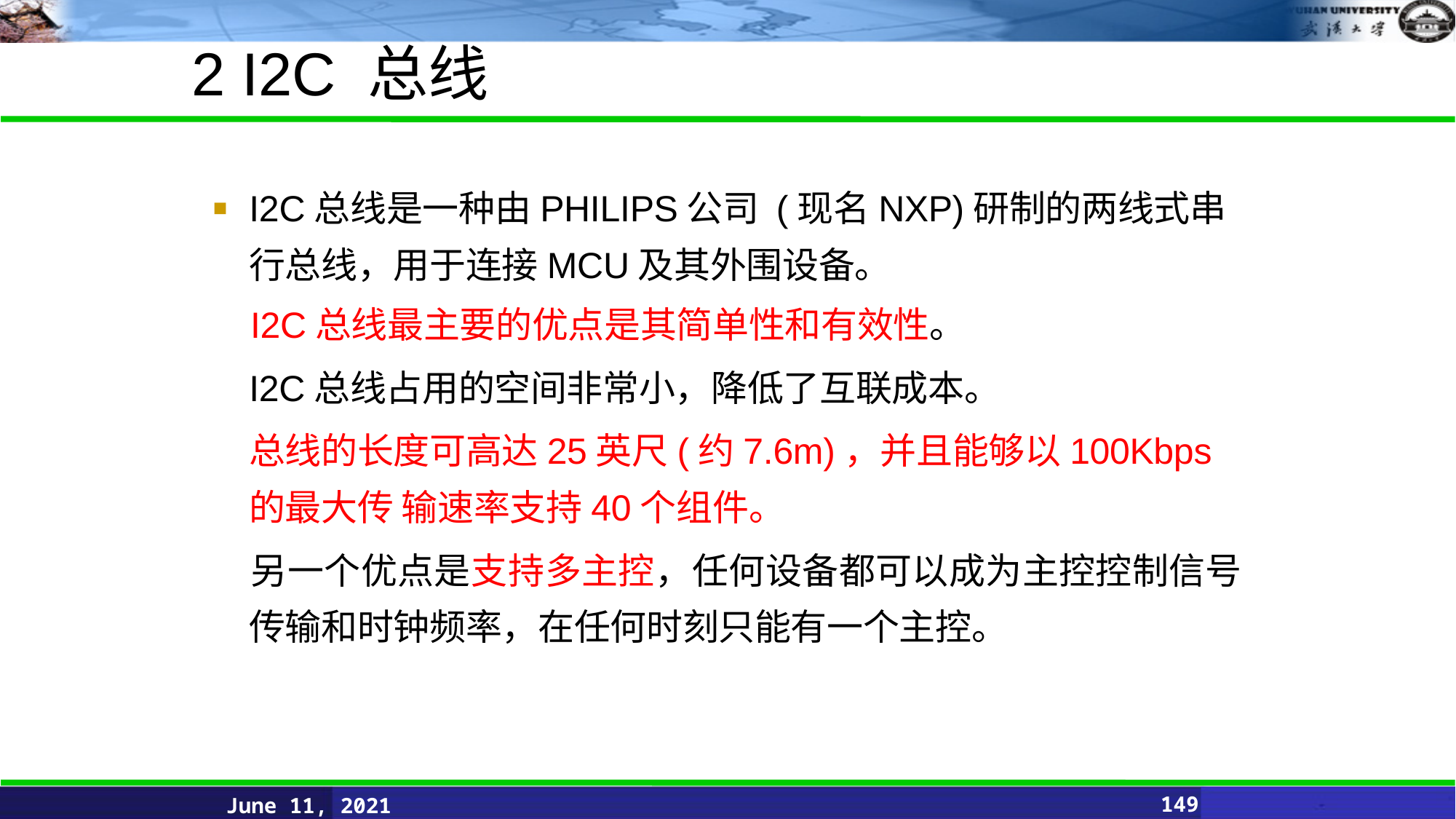

2 I2C 总线
I2C总线是一种由PHILIPS公司 (现名NXP)研制的两线式串行总线，用于连接MCU及其外围设备。

 	I2C总线最主要的优点是其简单性和有效性。
 	I2C总线占用的空间非常小，降低了互联成本。
 	总线的长度可高达25英尺(约7.6m)，并且能够以100Kbps的最大传 输速率支持40个组件。
 	另一个优点是支持多主控，任何设备都可以成为主控控制信号传输和时钟频率，在任何时刻只能有一个主控。
June 11, 2021

149